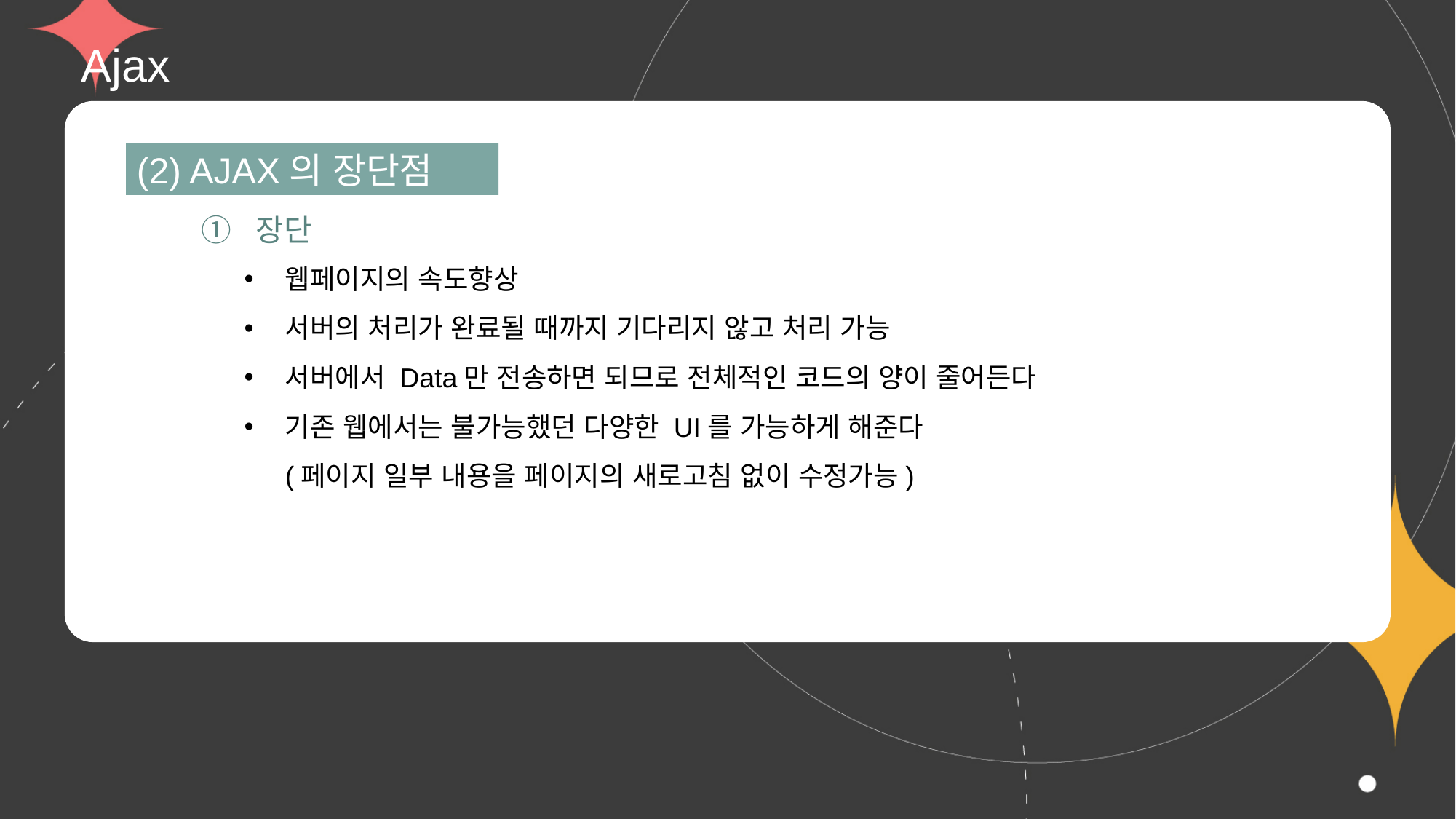

# Ajax
(2) AJAX의 장단점
①  장단
웹페이지의 속도향상
서버의 처리가 완료될 때까지 기다리지 않고 처리 가능
서버에서 Data만 전송하면 되므로 전체적인 코드의 양이 줄어든다
기존 웹에서는 불가능했던 다양한 UI를 가능하게 해준다
(페이지 일부 내용을 페이지의 새로고침 없이 수정가능)